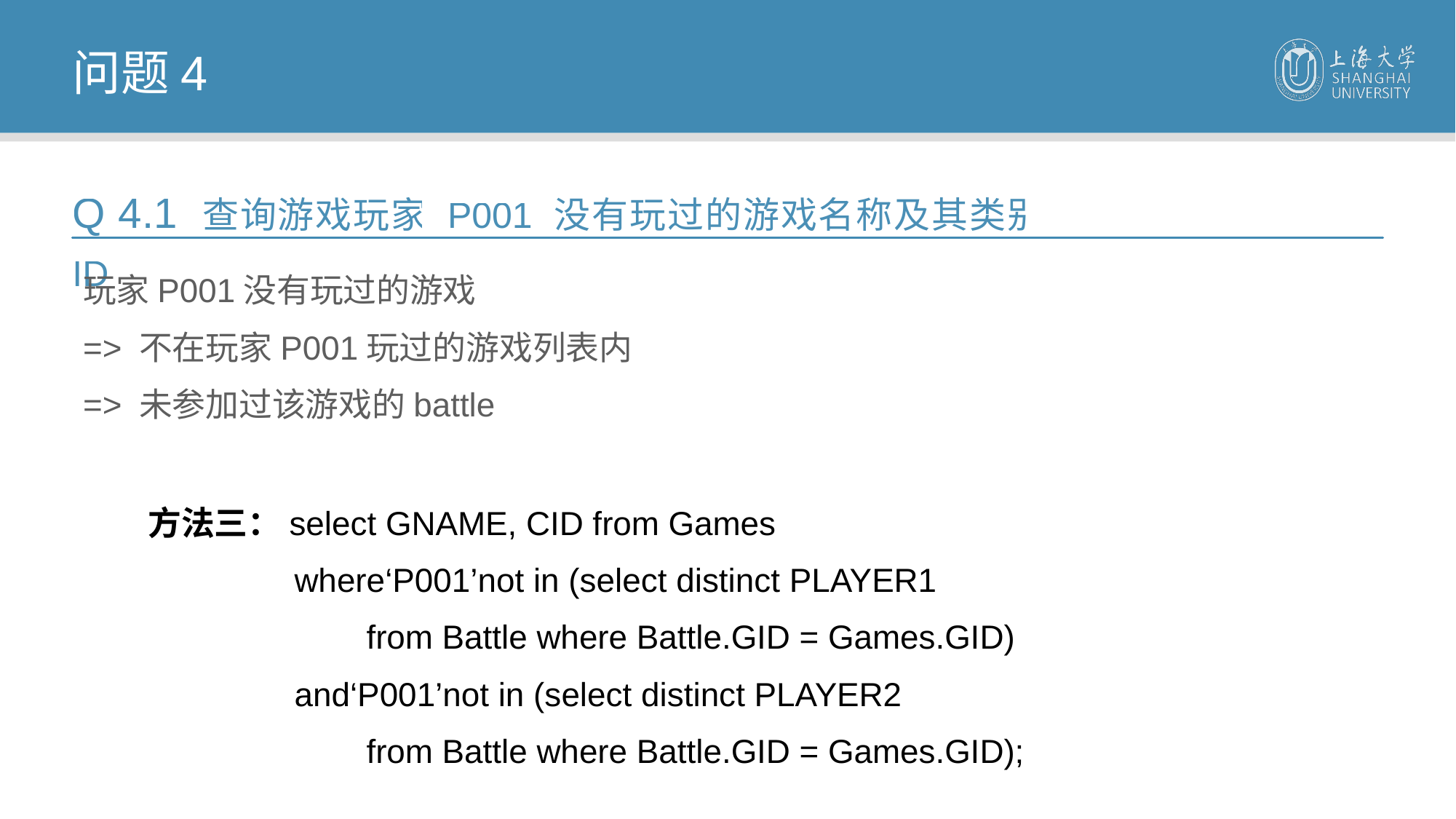

问题4
Q 4.1 查询游戏玩家 P001 没有玩过的游戏名称及其类别 ID
玩家P001没有玩过的游戏
=> 不在玩家P001玩过的游戏列表内
=> 未参加过该游戏的battle

方法三：select GNAME, CID from Games
    where‘P001’not in (select distinct PLAYER1
    	from Battle where Battle.GID = Games.GID)
    and‘P001’not in (select distinct PLAYER2
 		from Battle where Battle.GID = Games.GID);